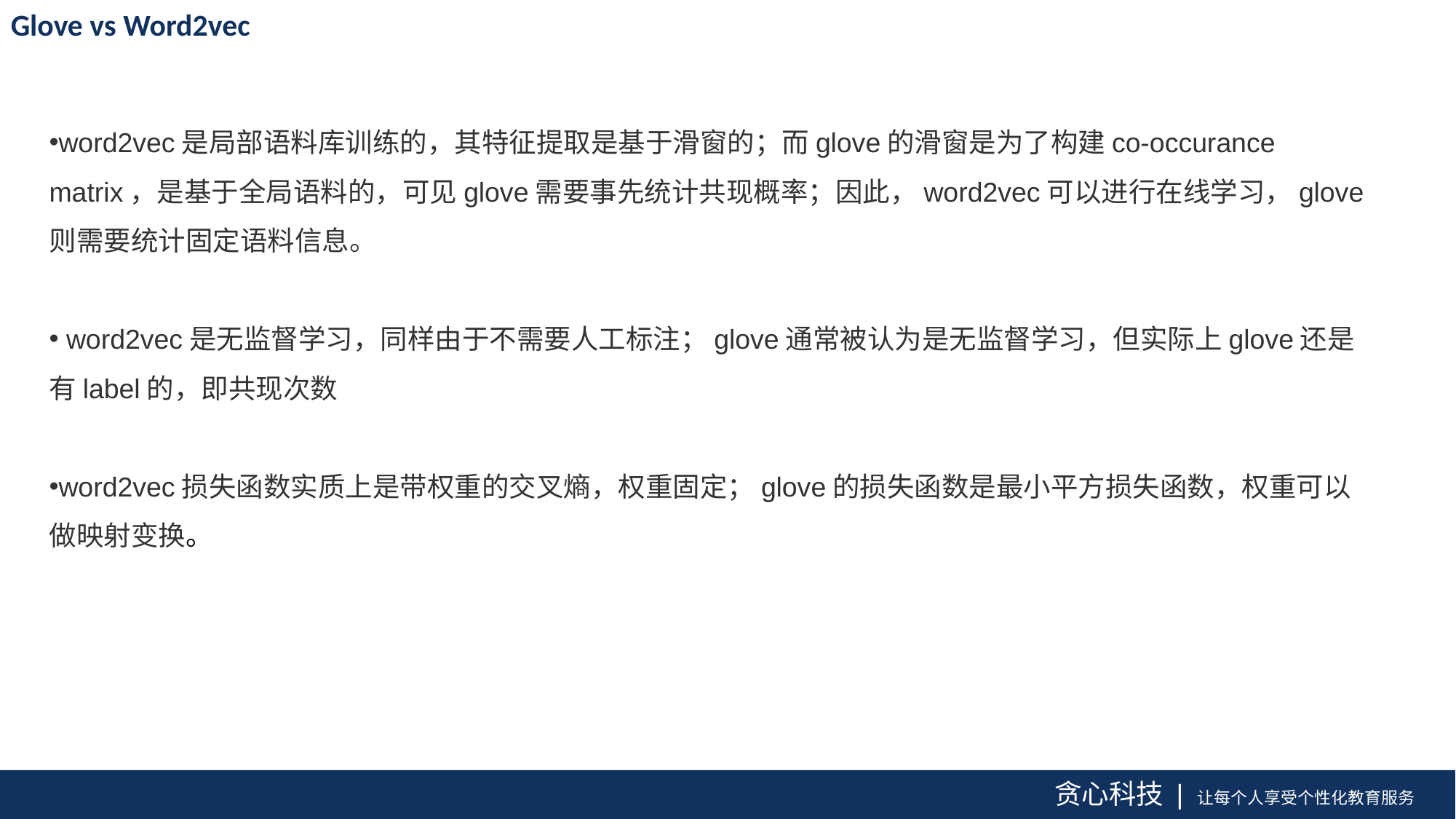

Glove vs Word2vec
word2vec是局部语料库训练的，其特征提取是基于滑窗的；而glove的滑窗是为了构建co-occurance matrix，是基于全局语料的，可见glove需要事先统计共现概率；因此，word2vec可以进行在线学习，glove则需要统计固定语料信息。

 word2vec是无监督学习，同样由于不需要人工标注；glove通常被认为是无监督学习，但实际上glove还是有label的，即共现次数

word2vec损失函数实质上是带权重的交叉熵，权重固定；glove的损失函数是最小平方损失函数，权重可以做映射变换。